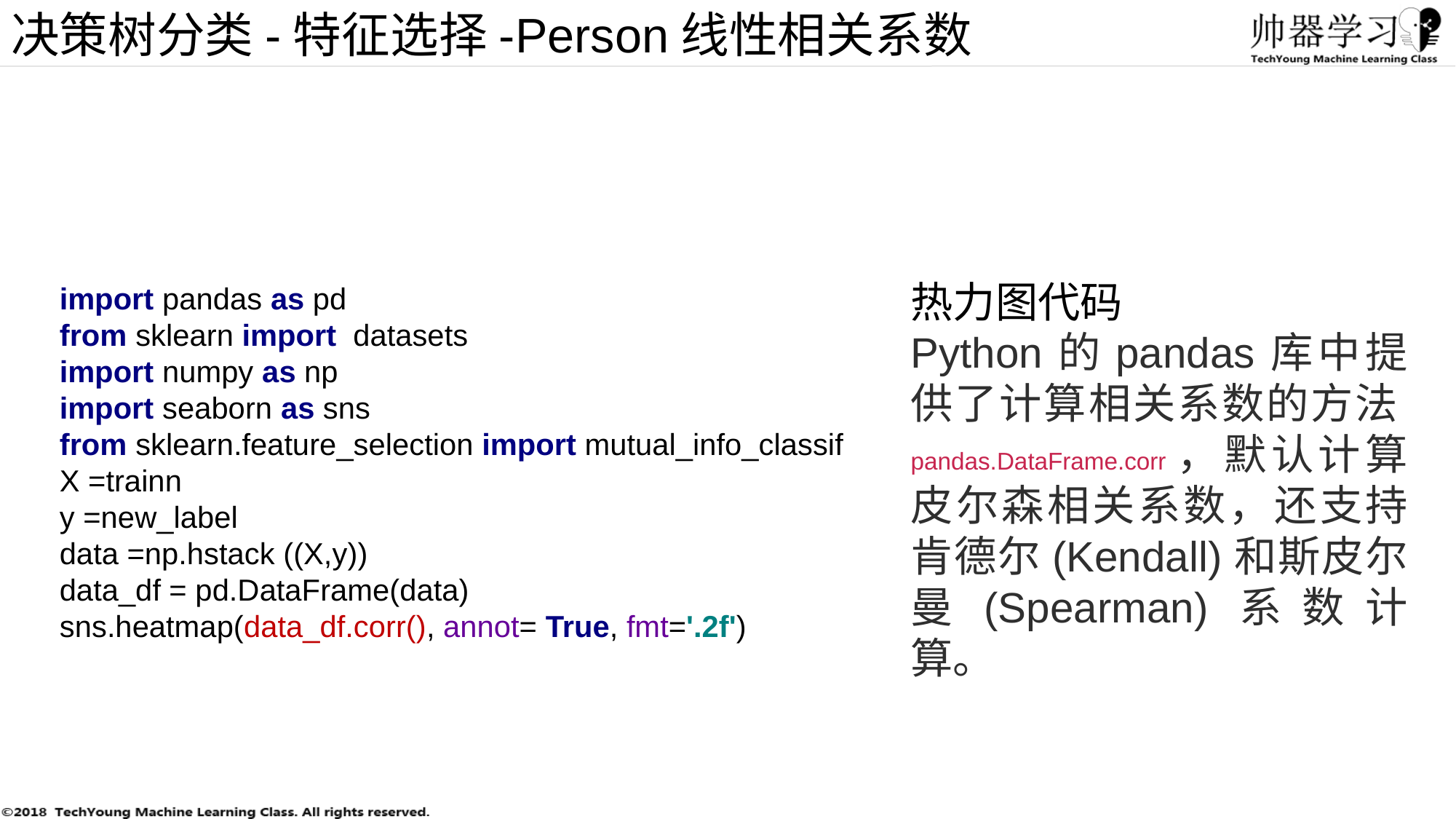

决策树分类-特征选择-Person线性相关系数
热力图代码
Python的pandas库中提供了计算相关系数的方法pandas.DataFrame.corr，默认计算皮尔森相关系数，还支持肯德尔(Kendall)和斯皮尔曼(Spearman)系数计算。

import pandas as pd
from sklearn import  datasets
import numpy as np
import seaborn as sns
from sklearn.feature_selection import mutual_info_classif
X =trainn
y =new_label
data =np.hstack ((X,y))
data_df = pd.DataFrame(data)
sns.heatmap(data_df.corr(), annot= True, fmt='.2f')